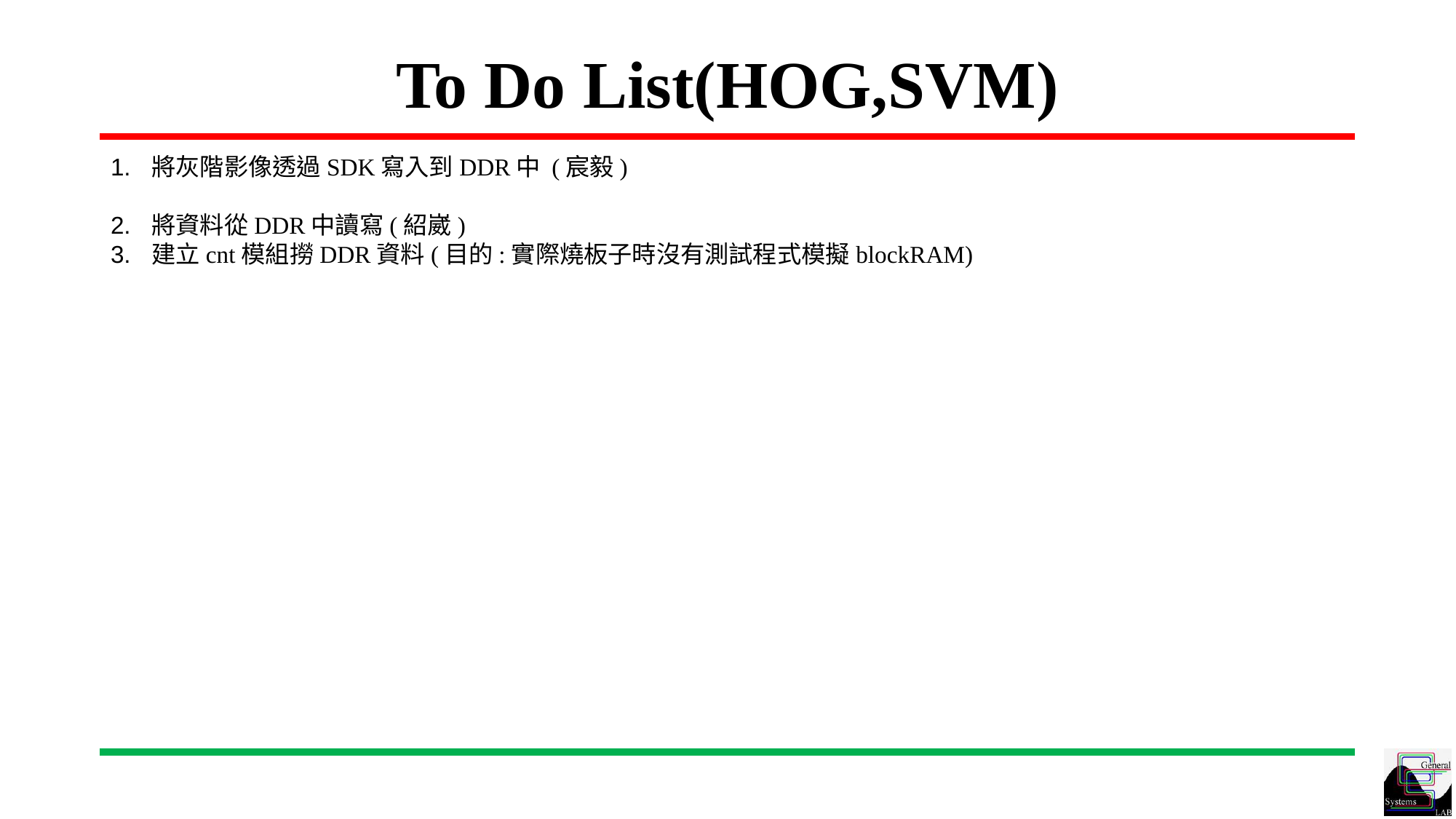

# To Do List(HOG,SVM)
將灰階影像透過SDK寫入到DDR中 (宸毅)

將資料從DDR中讀寫(紹崴)
建立cnt模組撈DDR資料(目的:實際燒板子時沒有測試程式模擬blockRAM)